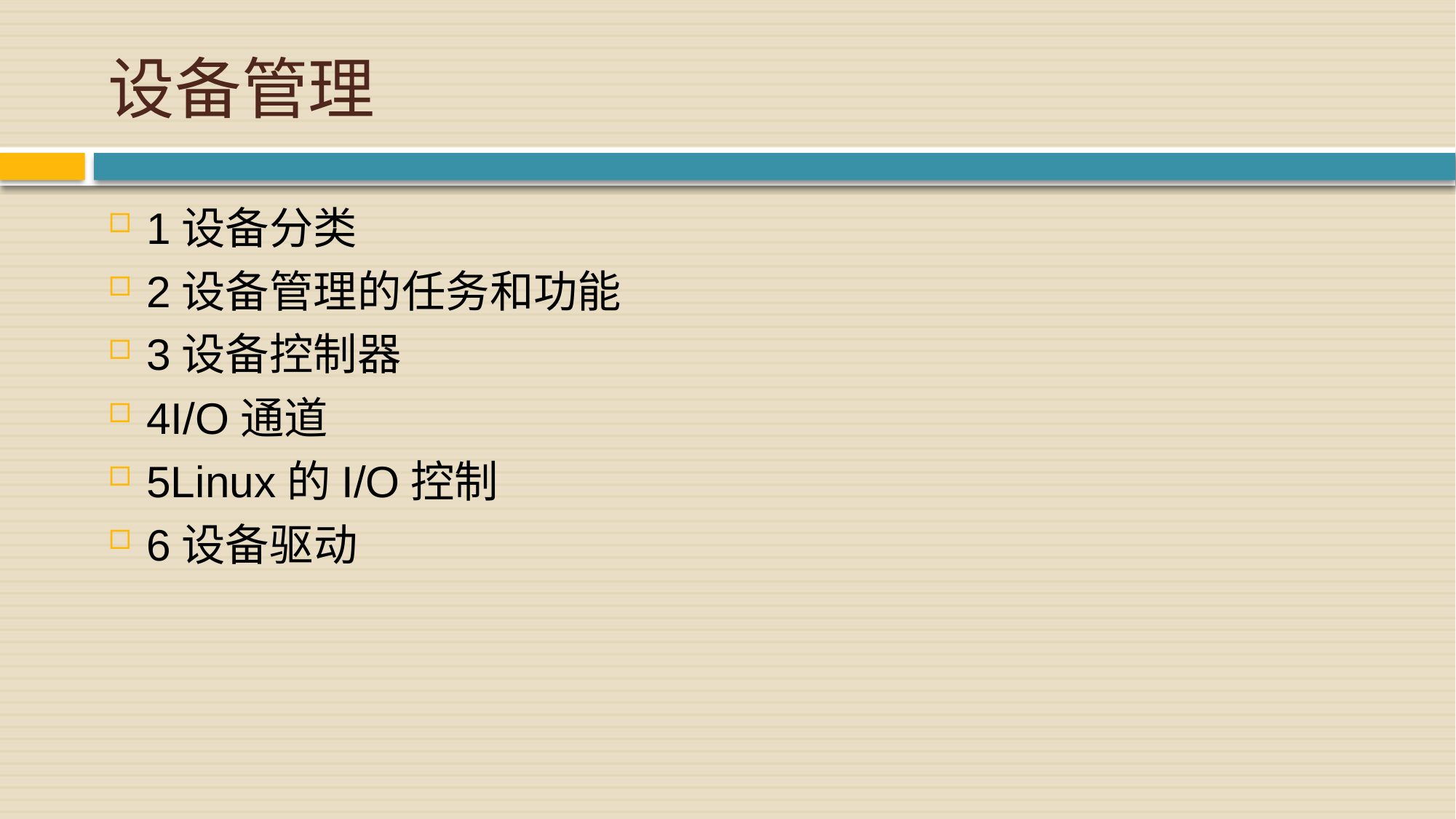

# 设备管理
1设备分类
2设备管理的任务和功能
3设备控制器
4I/O通道
5Linux的I/O控制
6设备驱动